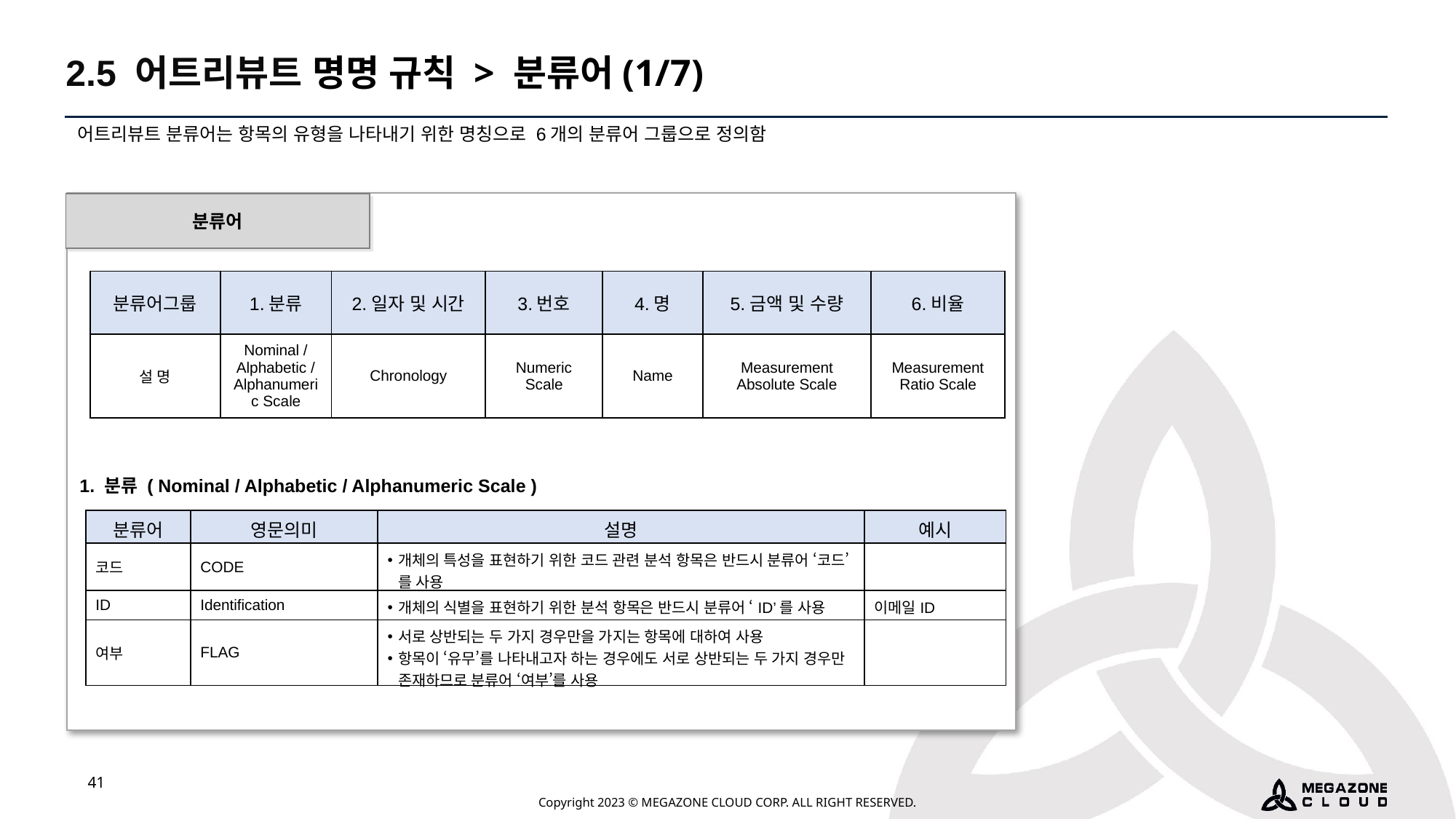

2.5 어트리뷰트 명명 규칙 > 분류어(1/7)
어트리뷰트 분류어는 항목의 유형을 나타내기 위한 명칭으로 6개의 분류어 그룹으로 정의함

분류어
| 분류어그룹 | 1.분류 | 2.일자 및 시간 | 3.번호 | 4.명 | 5.금액 및 수량 | 6.비율 |
| --- | --- | --- | --- | --- | --- | --- |
| 설 명 | Nominal / Alphabetic / Alphanumeric Scale | Chronology | Numeric Scale | Name | Measurement Absolute Scale | Measurement Ratio Scale |
1. 분류 ( Nominal / Alphabetic / Alphanumeric Scale )
| 분류어 | 영문의미 | 설명 | 예시 |
| --- | --- | --- | --- |
| 코드 | CODE | 개체의 특성을 표현하기 위한 코드 관련 분석 항목은 반드시 분류어 ‘코드’를 사용 |  |
| ID | Identification | 개체의 식별을 표현하기 위한 분석 항목은 반드시 분류어 ‘ID’를 사용 | 이메일ID |
| 여부 | FLAG | 서로 상반되는 두 가지 경우만을 가지는 항목에 대하여 사용 항목이 ‘유무’를 나타내고자 하는 경우에도 서로 상반되는 두 가지 경우만 존재하므로 분류어 ‘여부’를 사용 |  |